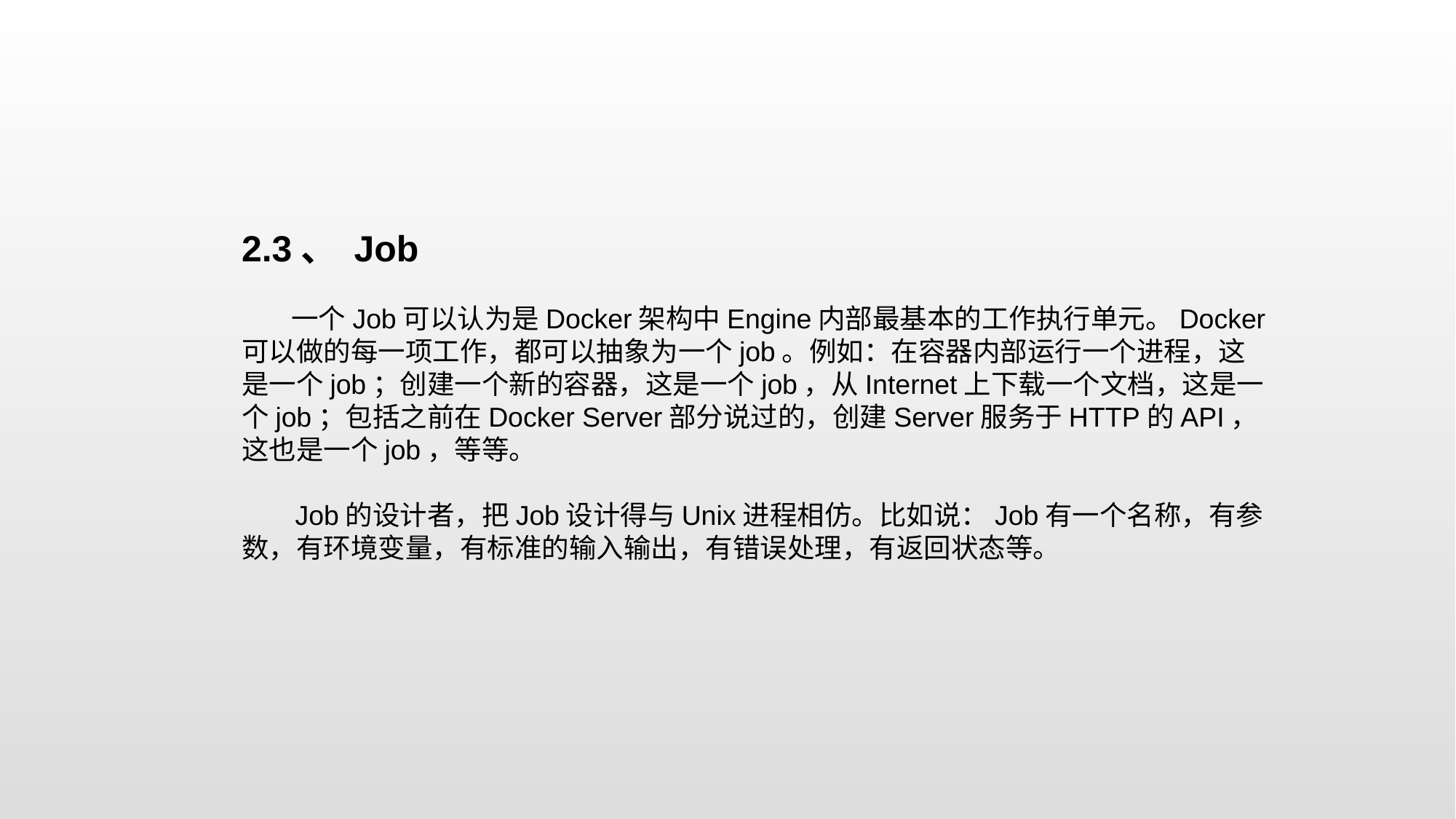

2.3、 Job

       一个Job可以认为是Docker架构中Engine内部最基本的工作执行单元。Docker可以做的每一项工作，都可以抽象为一个job。例如：在容器内部运行一个进程，这是一个job；创建一个新的容器，这是一个job，从Internet上下载一个文档，这是一个job；包括之前在Docker Server部分说过的，创建Server服务于HTTP的API，这也是一个job，等等。

       Job的设计者，把Job设计得与Unix进程相仿。比如说：Job有一个名称，有参数，有环境变量，有标准的输入输出，有错误处理，有返回状态等。